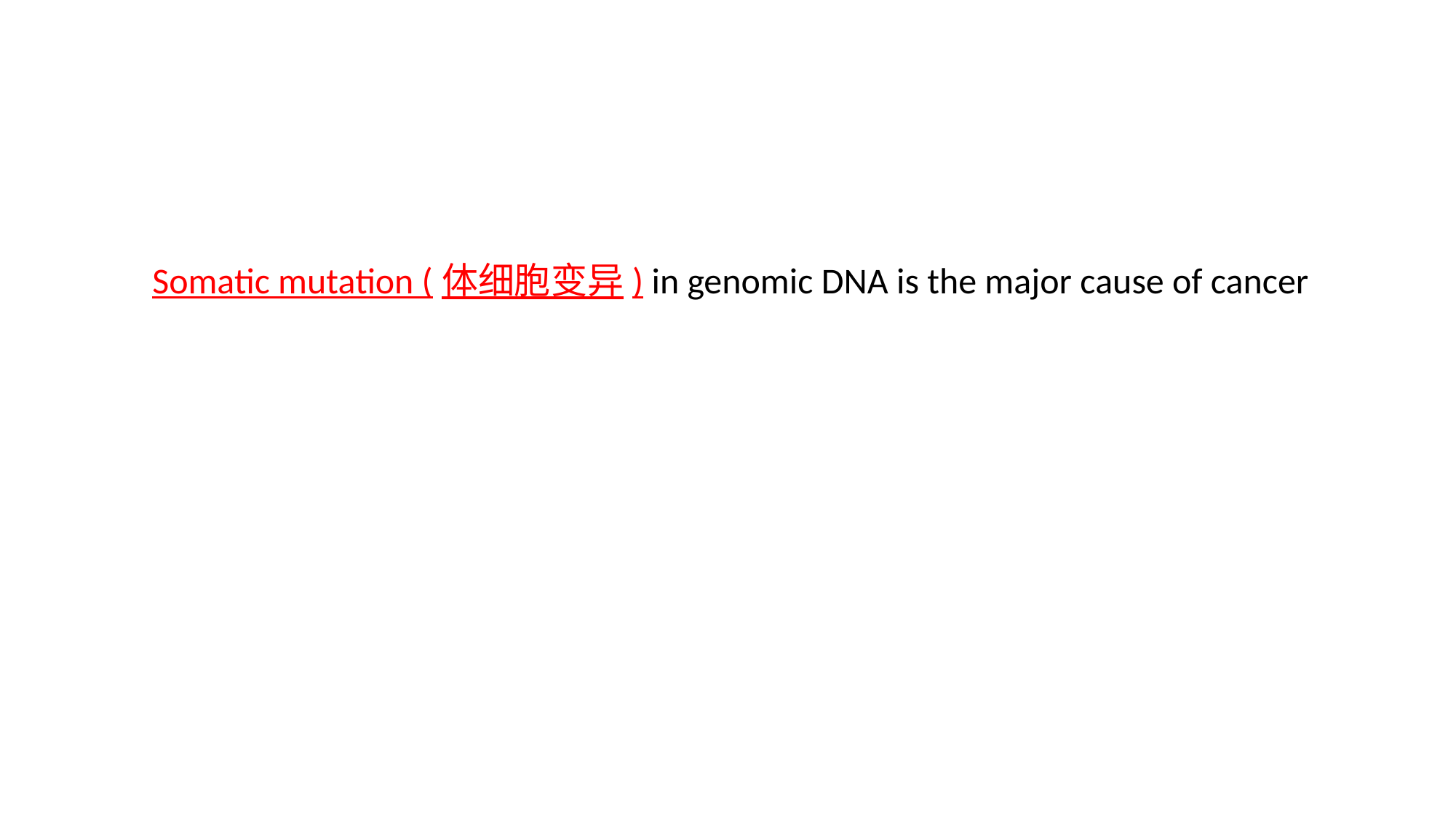

Somatic mutation (体细胞变异) in genomic DNA is the major cause of cancer